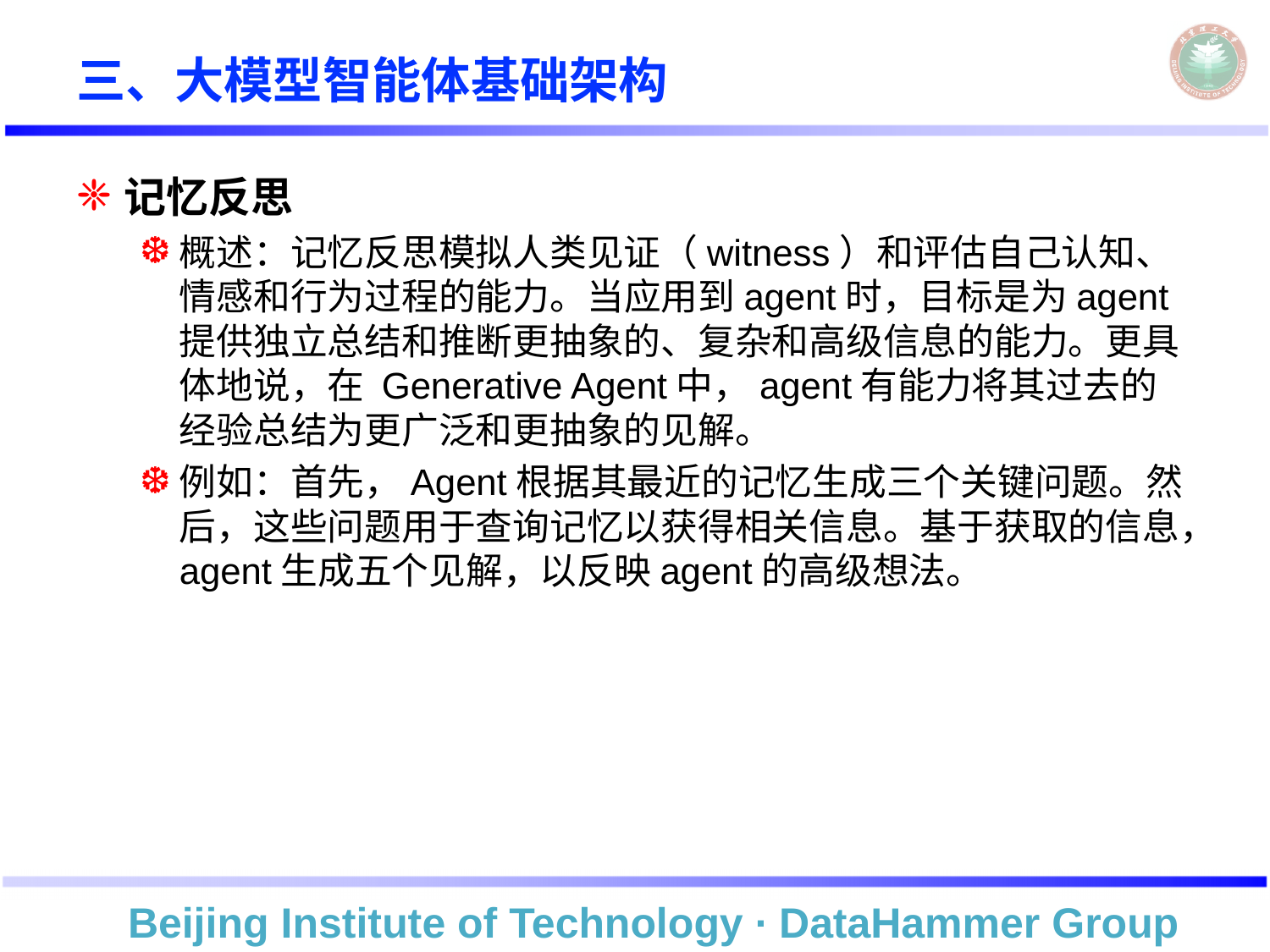

# 三、大模型智能体基础架构
记忆反思
概述：记忆反思模拟人类见证（witness）和评估自己认知、情感和行为过程的能力。当应用到agent时，目标是为agent提供独立总结和推断更抽象的、复杂和高级信息的能力。更具体地说，在 Generative Agent中，agent有能力将其过去的经验总结为更广泛和更抽象的见解。
例如：首先，Agent根据其最近的记忆生成三个关键问题。然后，这些问题用于查询记忆以获得相关信息。基于获取的信息，agent生成五个见解，以反映agent的高级想法。